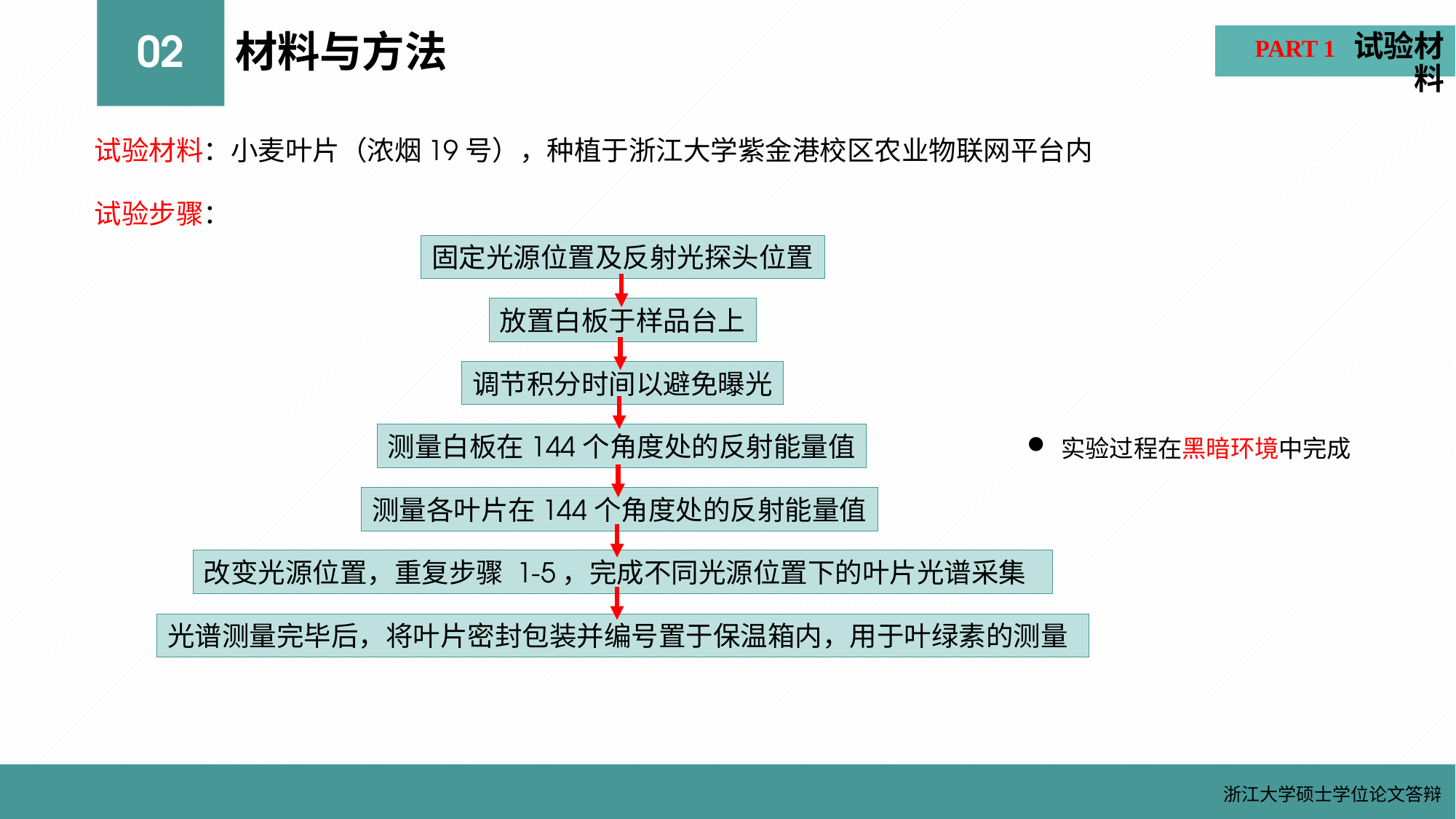

PART 1  试验材料
02
材料与方法
试验材料：小麦叶片（浓烟19号），种植于浙江大学紫金港校区农业物联网平台内
试验步骤：
固定光源位置及反射光探头位置
放置白板于样品台上
调节积分时间以避免曝光
测量白板在144个角度处的反射能量值
测量各叶片在144个角度处的反射能量值
改变光源位置，重复步骤 1-5，完成不同光源位置下的叶片光谱采集
光谱测量完毕后，将叶片密封包装并编号置于保温箱内，用于叶绿素的测量
实验过程在黑暗环境中完成